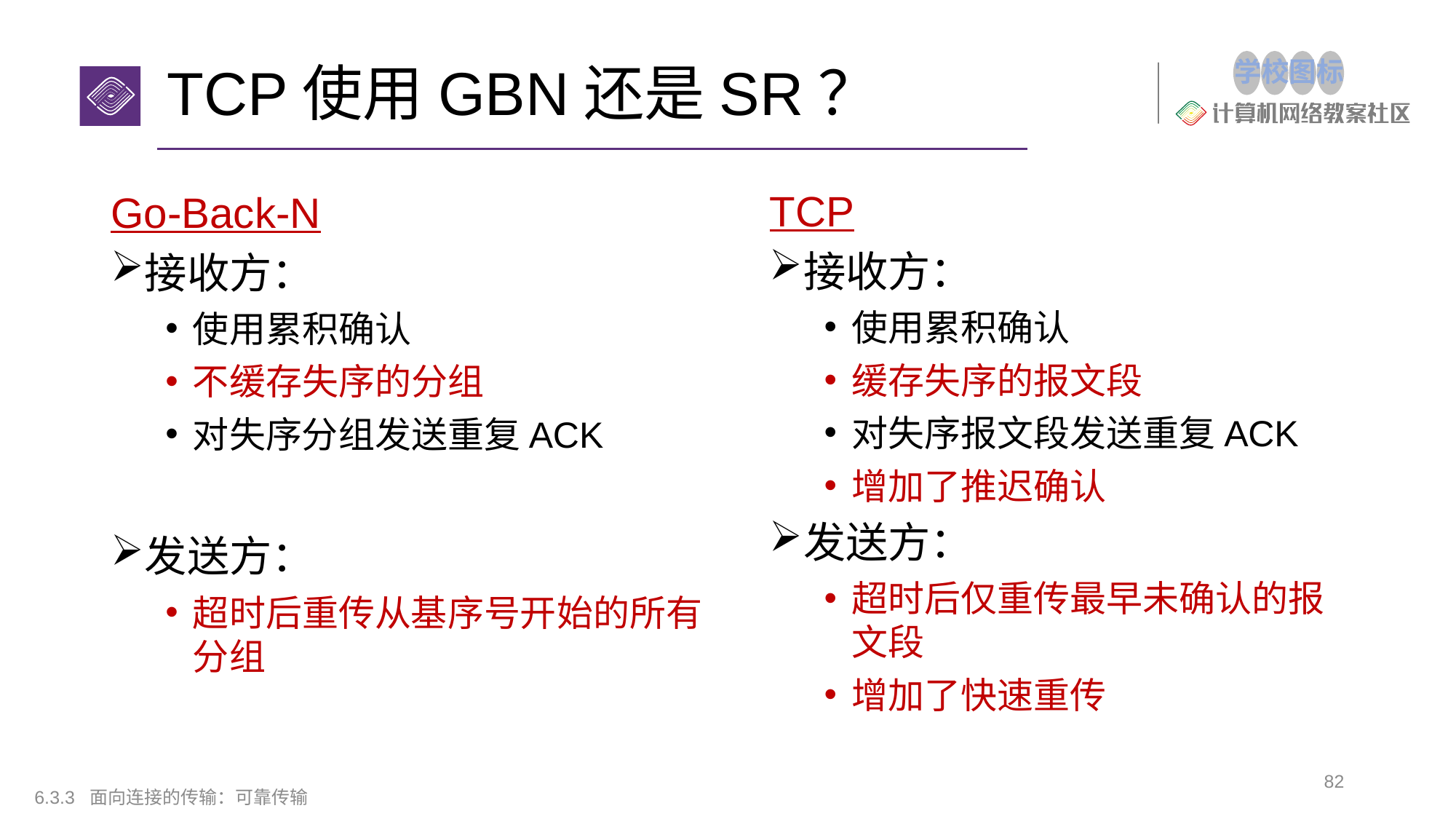

# TCP使用GBN还是SR？
TCP
接收方：
使用累积确认
缓存失序的报文段
对失序报文段发送重复ACK
增加了推迟确认
发送方：
超时后仅重传最早未确认的报文段
增加了快速重传

Go-Back-N
接收方：
使用累积确认
不缓存失序的分组
对失序分组发送重复ACK

发送方：
超时后重传从基序号开始的所有分组

82
6.3.3  面向连接的传输：可靠传输